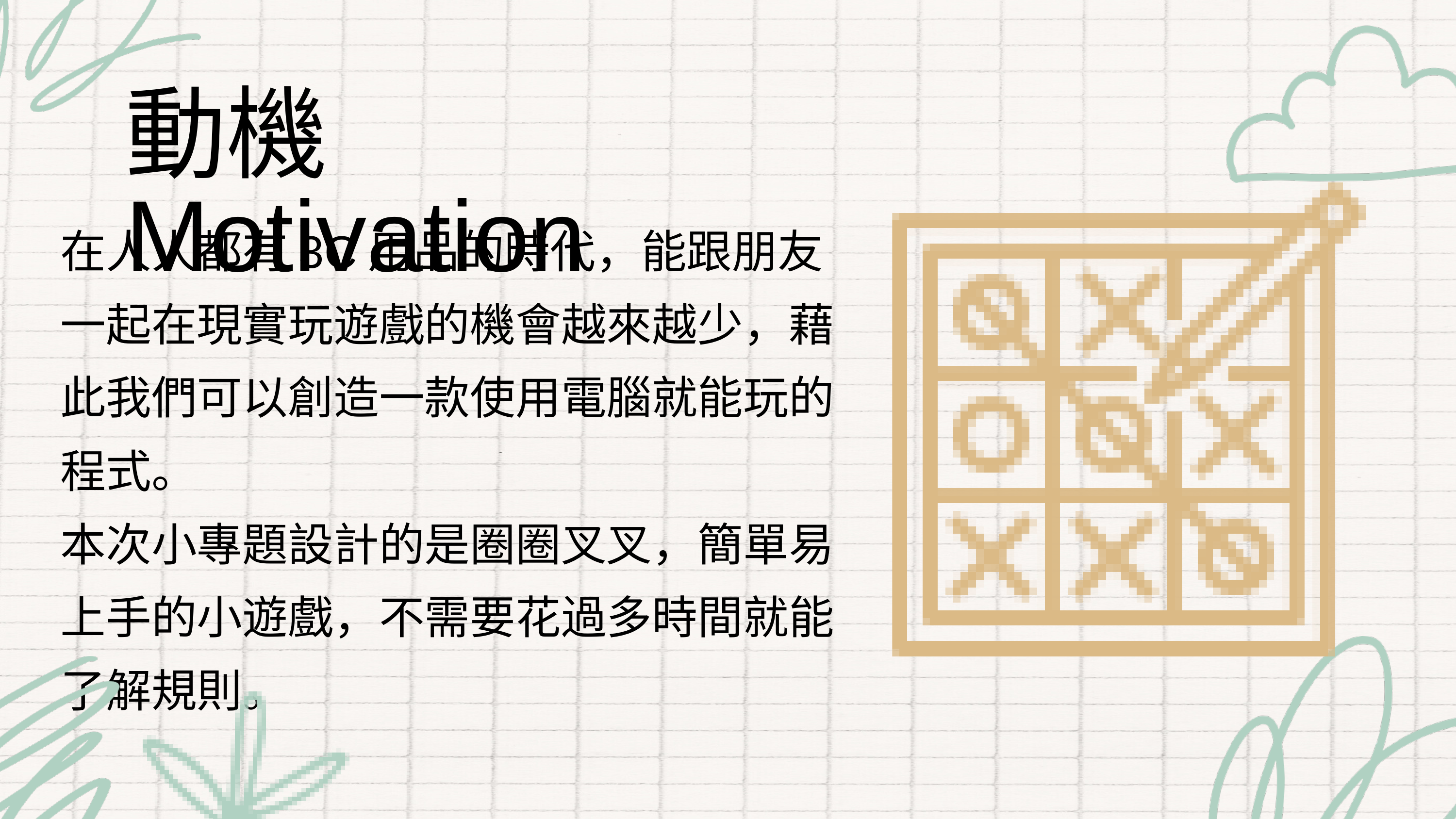

動機 Motivation

在人人都有3C用品的時代，能跟朋友一起在現實玩遊戲的機會越來越少，藉此我們可以創造一款使用電腦就能玩的程式。
本次小專題設計的是圈圈叉叉，簡單易上手的小遊戲，不需要花過多時間就能了解規則。